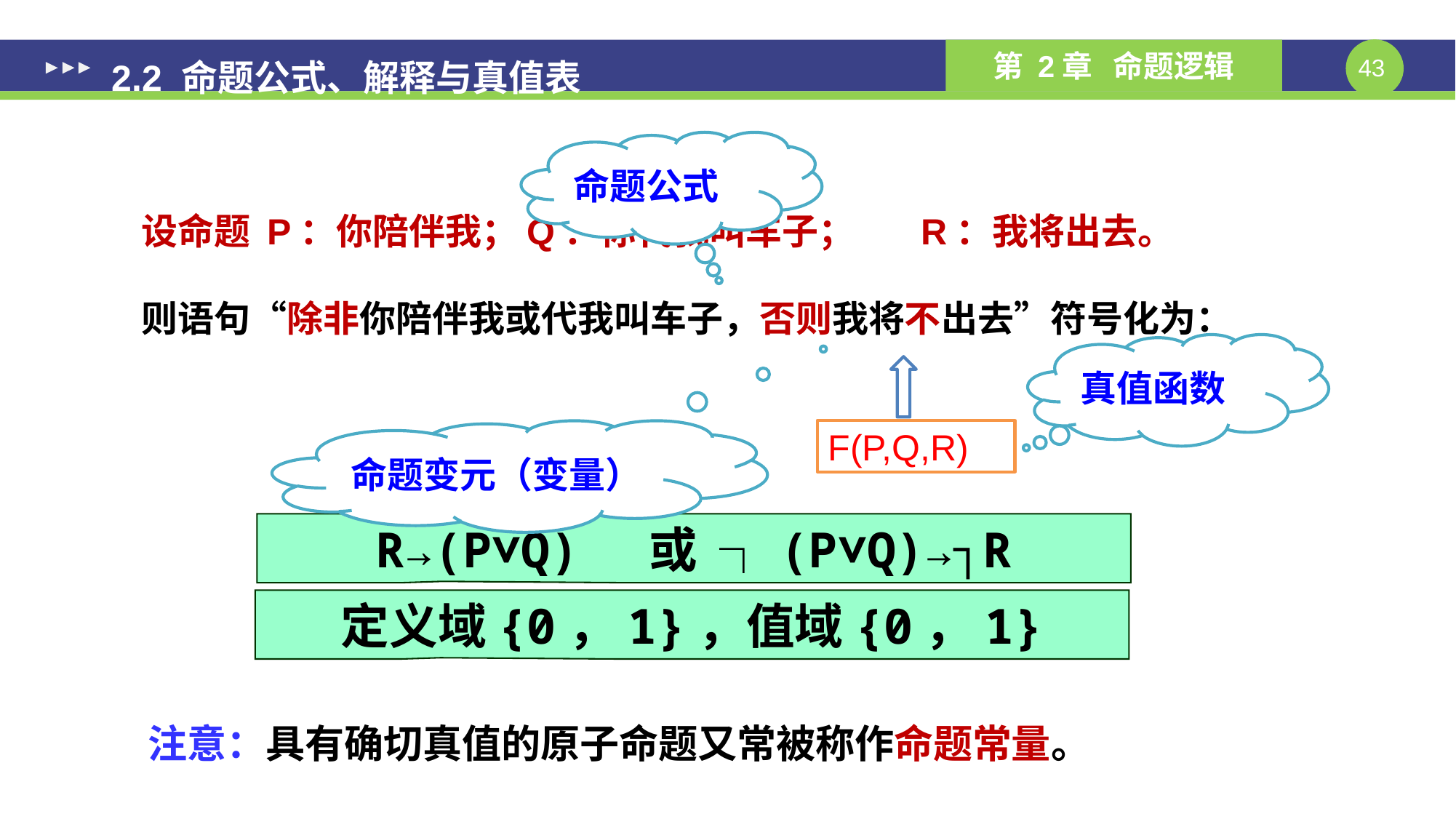

2.2 命题公式、解释与真值表
命题公式
设命题 P：你陪伴我；Q：你代我叫车子；       R：我将出去。
则语句“除非你陪伴我或代我叫车子，否则我将不出去”符号化为：
真值函数

F(P,Q,R)
命题变元（变量）
R→(P∨Q)  或  ┐(P∨Q)→┐R
定义域{0，1}，值域{0，1}
注意：具有确切真值的原子命题又常被称作命题常量。